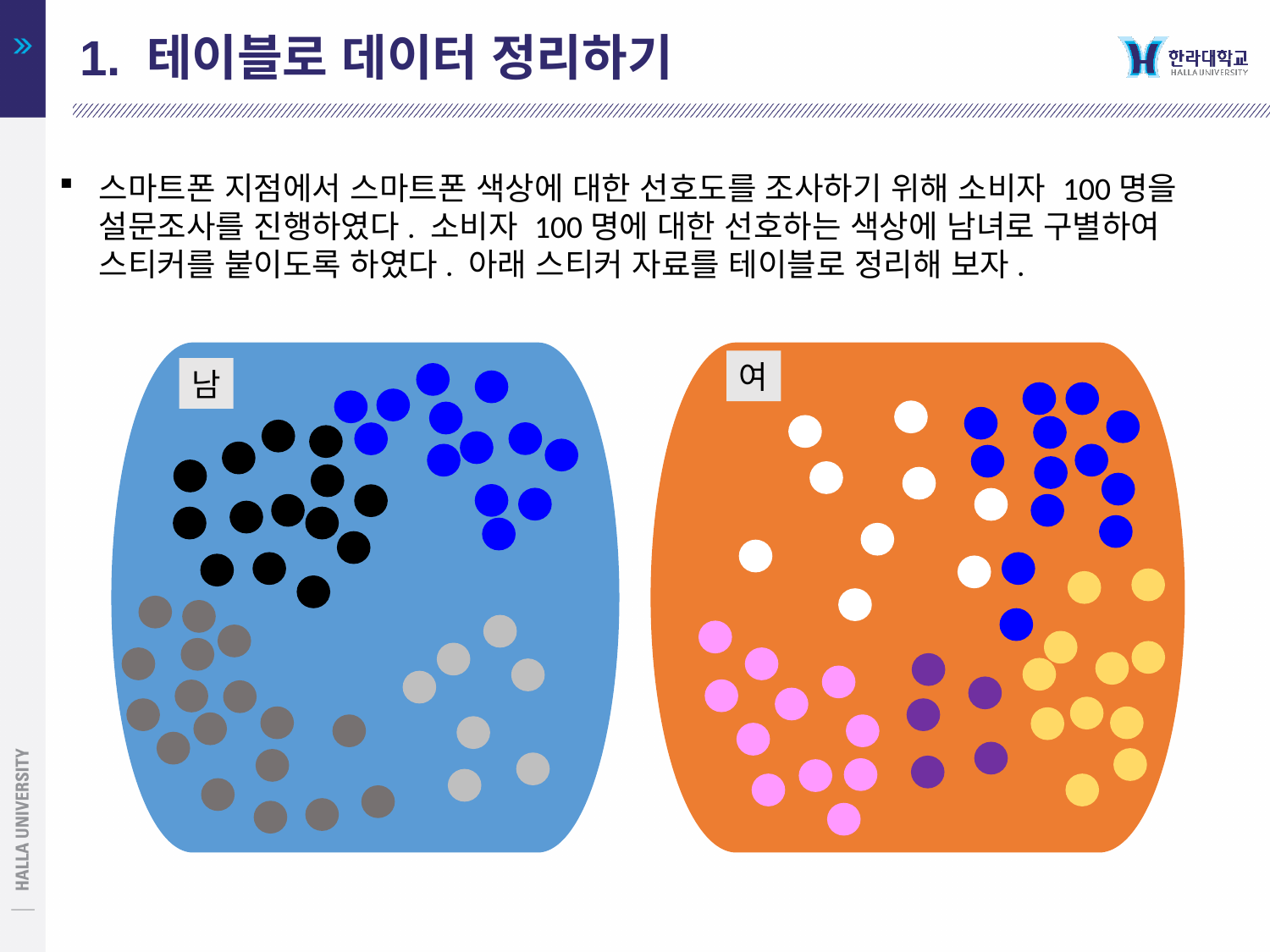

1. 테이블로 데이터 정리하기
스마트폰 지점에서 스마트폰 색상에 대한 선호도를 조사하기 위해 소비자 100명을 설문조사를 진행하였다. 소비자 100명에 대한 선호하는 색상에 남녀로 구별하여 스티커를 붙이도록 하였다. 아래 스티커 자료를 테이블로 정리해 보자.

여
남